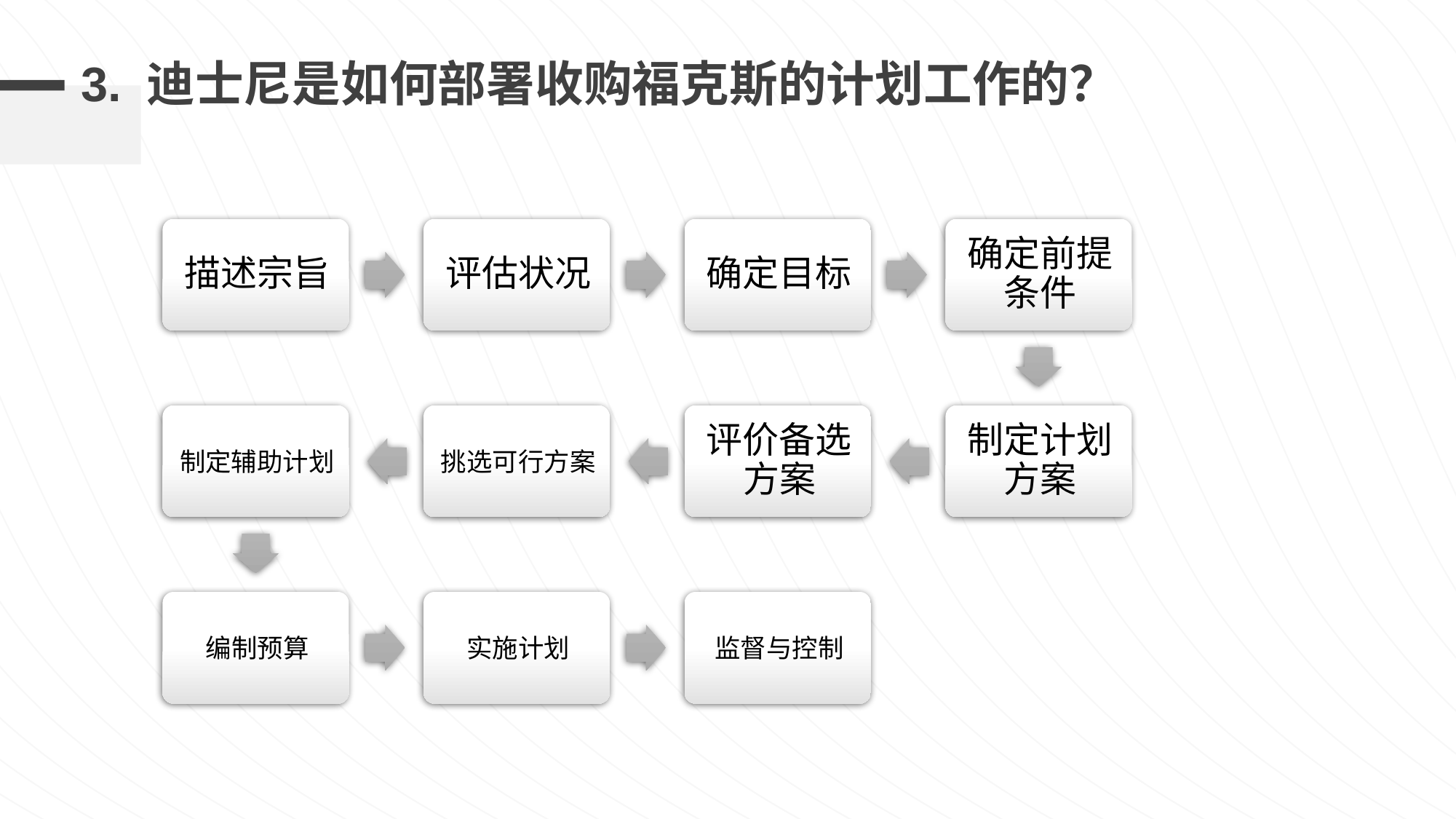

# 3. 迪士尼是如何部署收购福克斯的计划工作的？
描述宗旨

评估状况

确定目标

确定前提条件

制定计划方案

评价备选方案

挑选可行方案

制定辅助计划

编制预算

实施计划

监督与控制